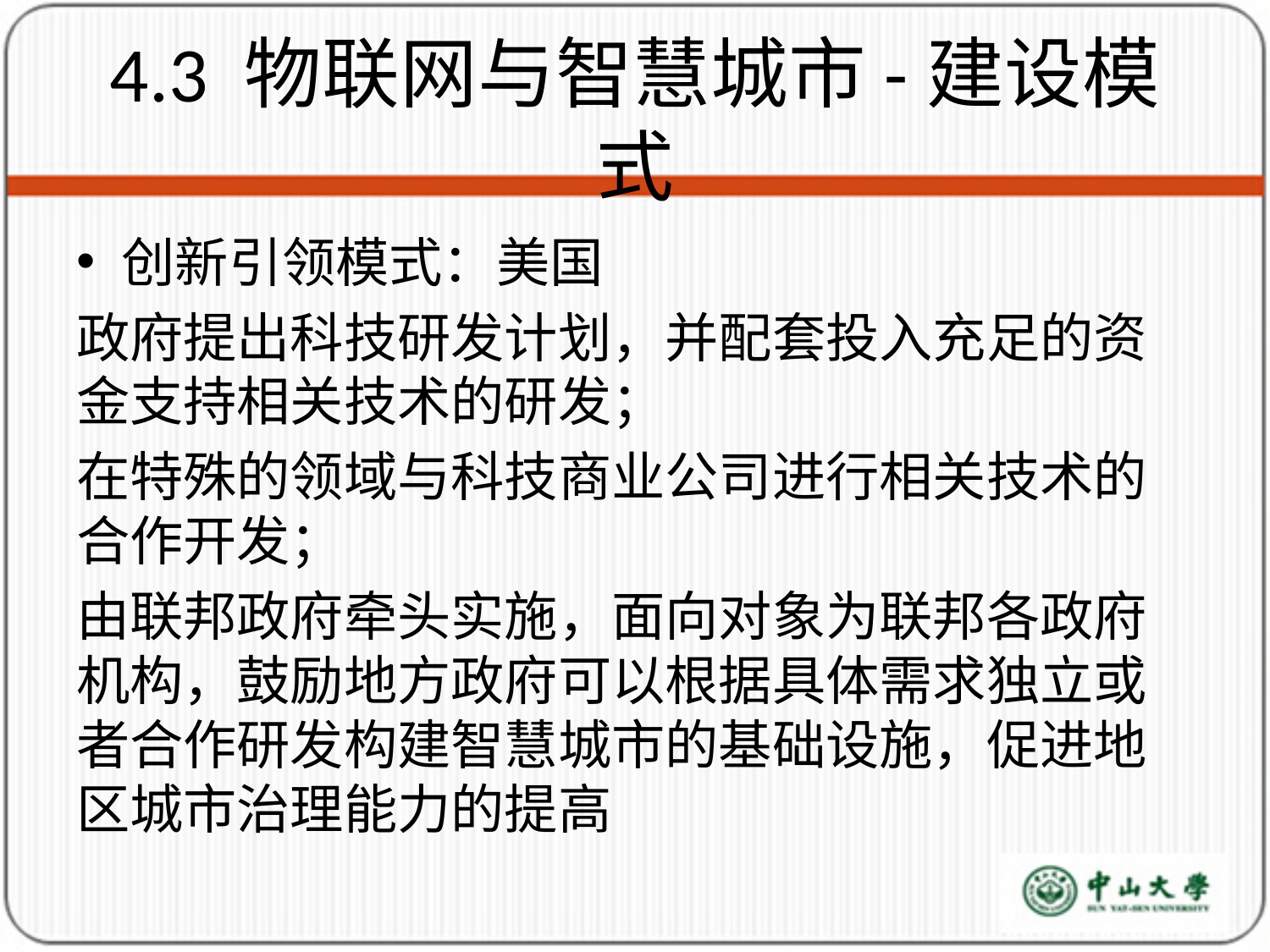

# 4.3 物联网与智慧城市-建设模式
创新引领模式：美国
政府提出科技研发计划，并配套投入充足的资金支持相关技术的研发；
在特殊的领域与科技商业公司进行相关技术的合作开发；
由联邦政府牵头实施，面向对象为联邦各政府机构，鼓励地方政府可以根据具体需求独立或者合作研发构建智慧城市的基础设施，促进地区城市治理能力的提高